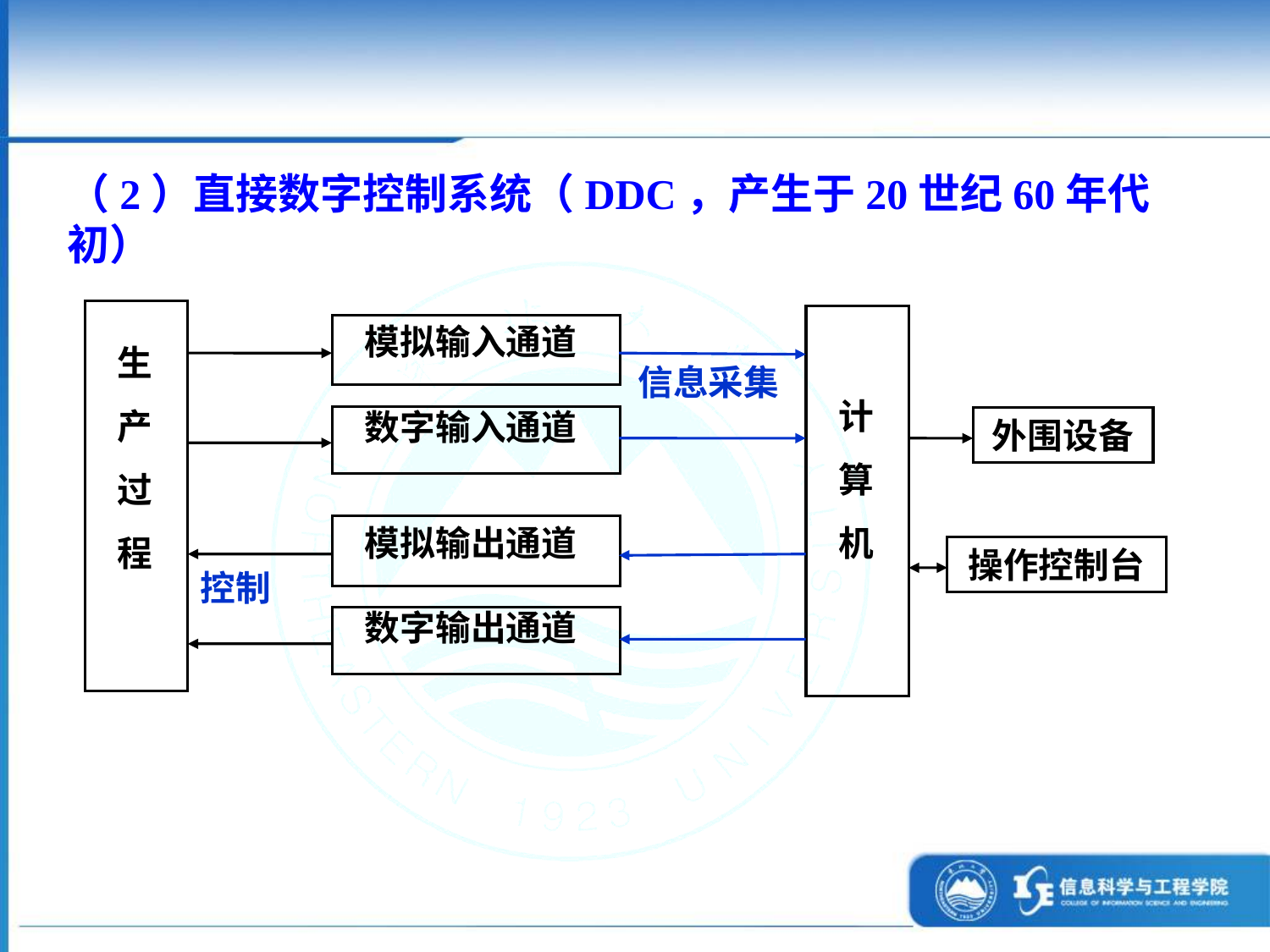

（2）直接数字控制系统（DDC，产生于20世纪60年代初）

生产过程
模拟输入通道

信息采集
计
算
机
数字输入通道

外围设备

模拟输出通道

操作控制台

控制

数字输出通道